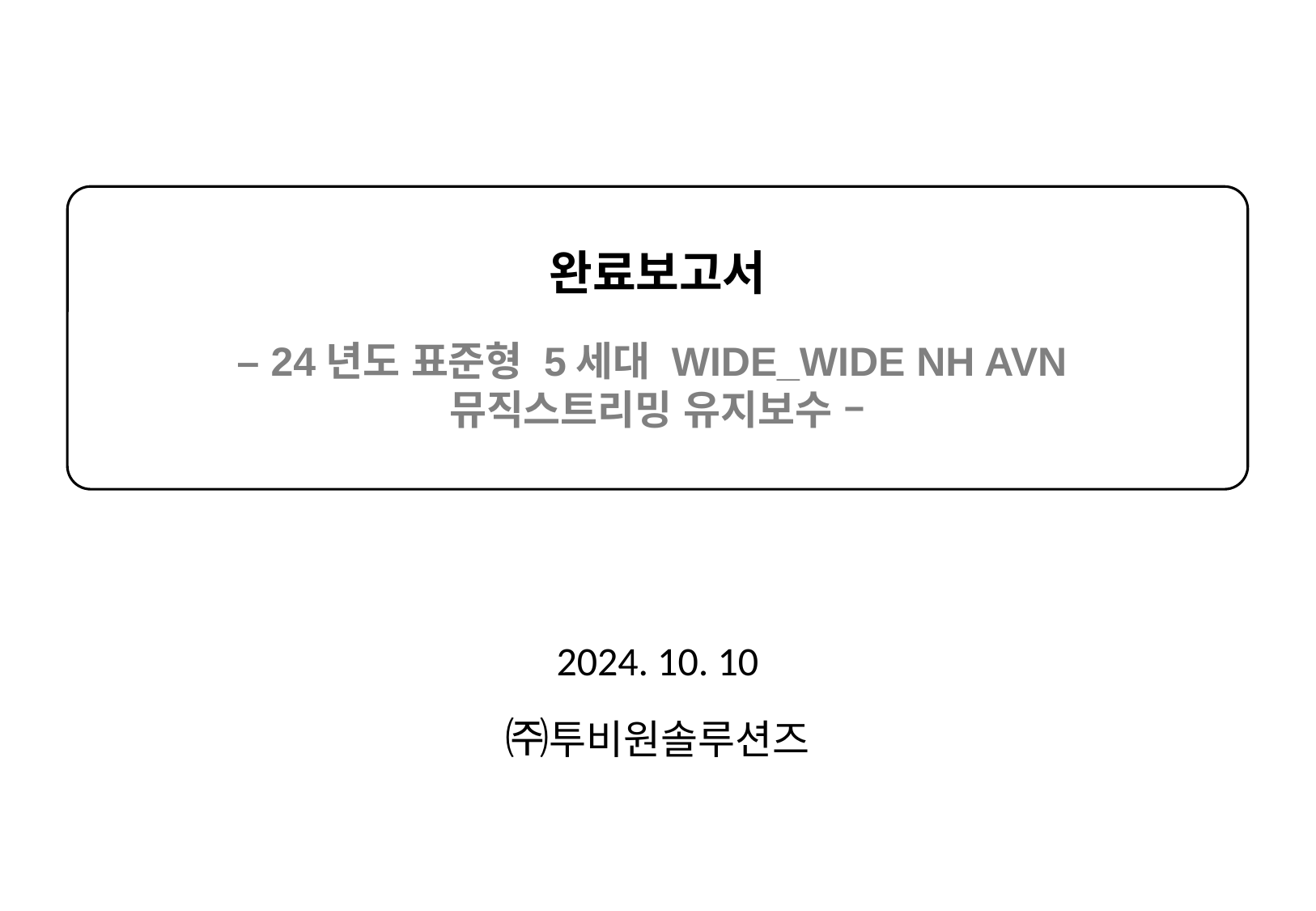

완료보고서

– 24년도 표준형 5세대 WIDE_WIDE NH AVN
뮤직스트리밍 유지보수 –
2024. 10. 10
㈜투비원솔루션즈